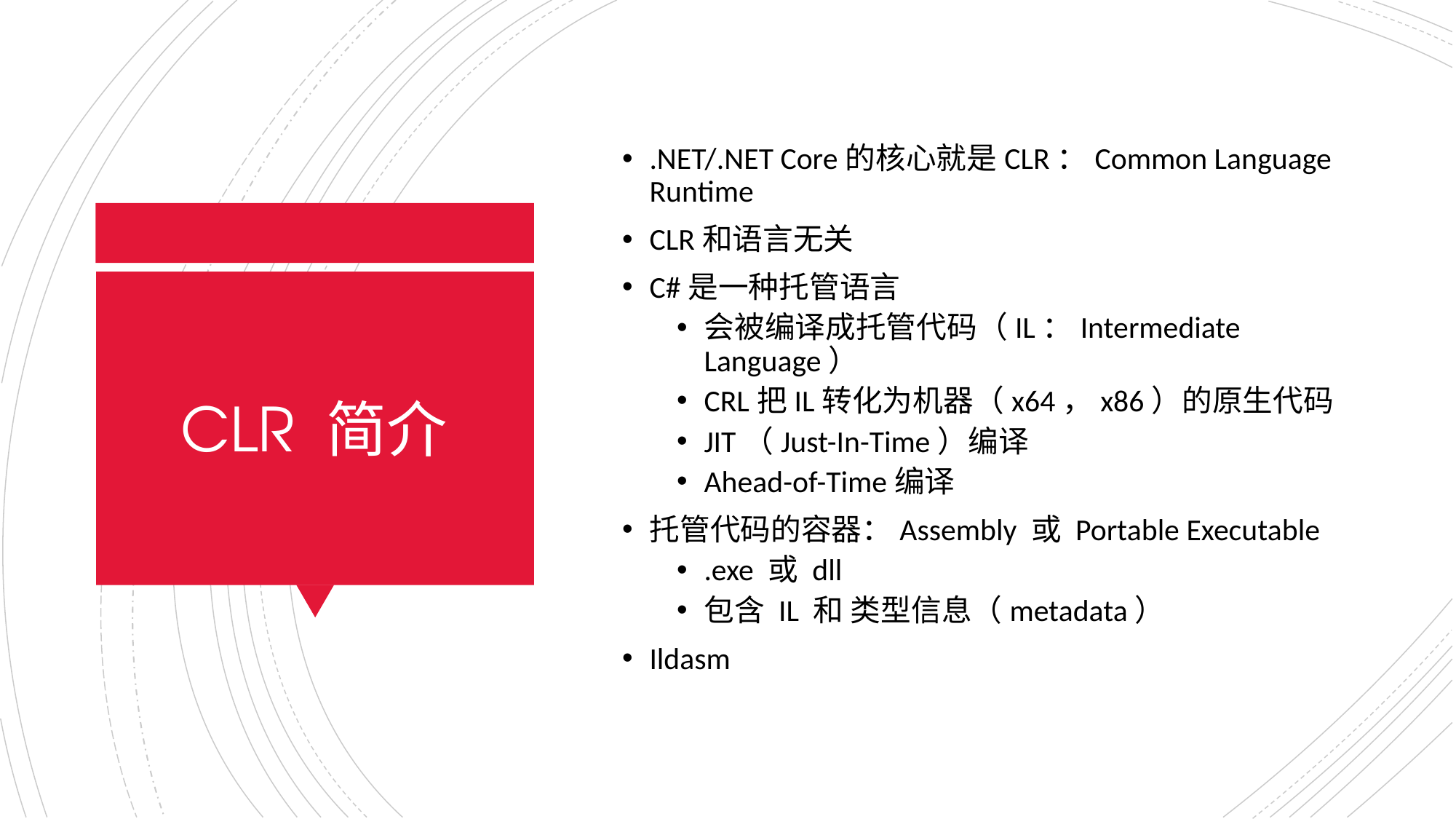

.NET/.NET Core的核心就是CLR：Common Language Runtime
CLR和语言无关
C#是一种托管语言
会被编译成托管代码（IL：Intermediate Language）
CRL把IL转化为机器（x64，x86）的原生代码
JIT（Just-In-Time）编译
Ahead-of-Time编译
托管代码的容器：Assembly 或 Portable Executable
.exe 或 dll
包含 IL 和 类型信息（metadata）
Ildasm

# CLR 简介